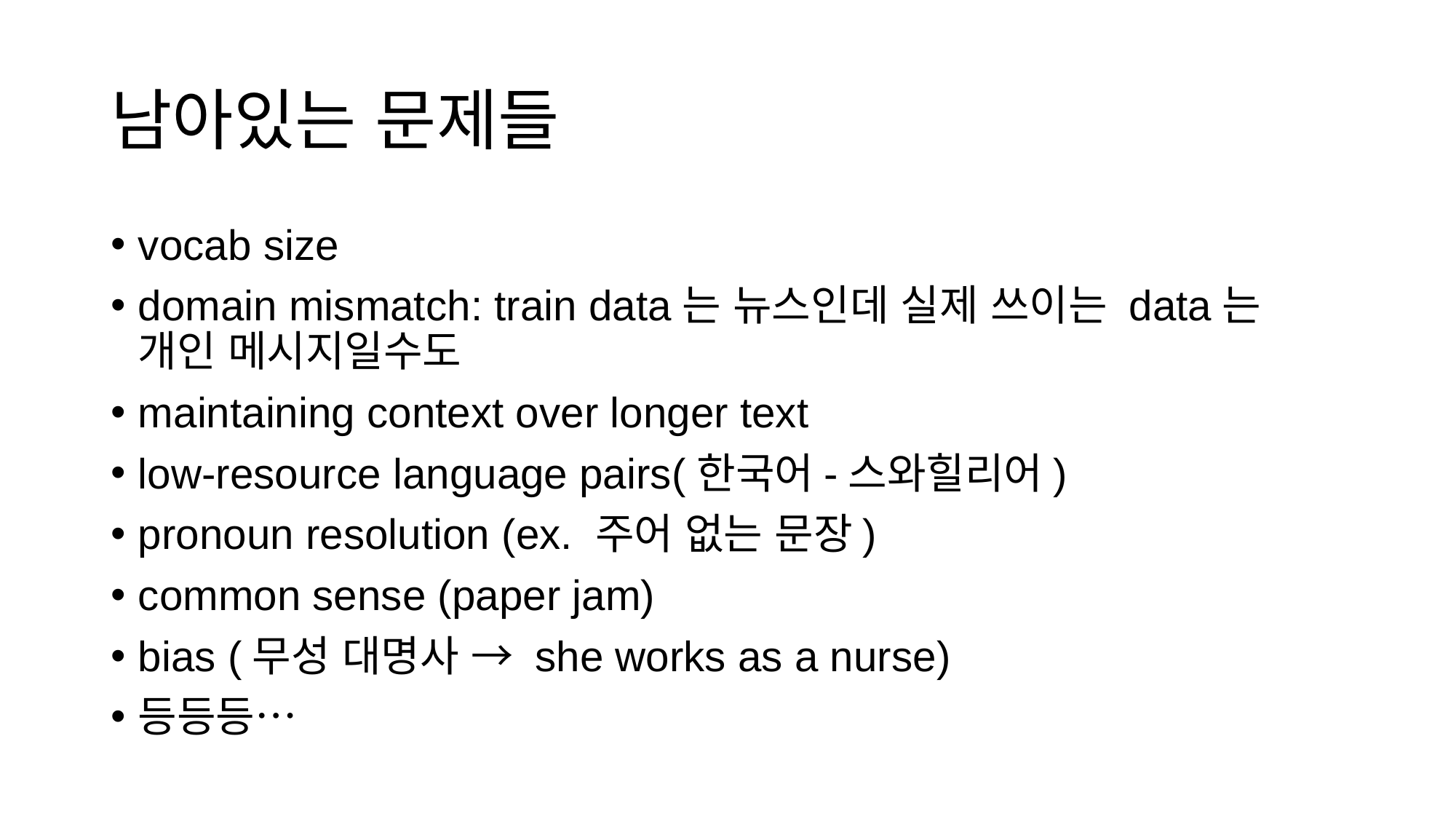

# 남아있는 문제들
vocab size
domain mismatch: train data는 뉴스인데 실제 쓰이는 data는 개인 메시지일수도
maintaining context over longer text
low-resource language pairs(한국어-스와힐리어)
pronoun resolution (ex. 주어 없는 문장)
common sense (paper jam)
bias (무성 대명사 → she works as a nurse)
등등등…